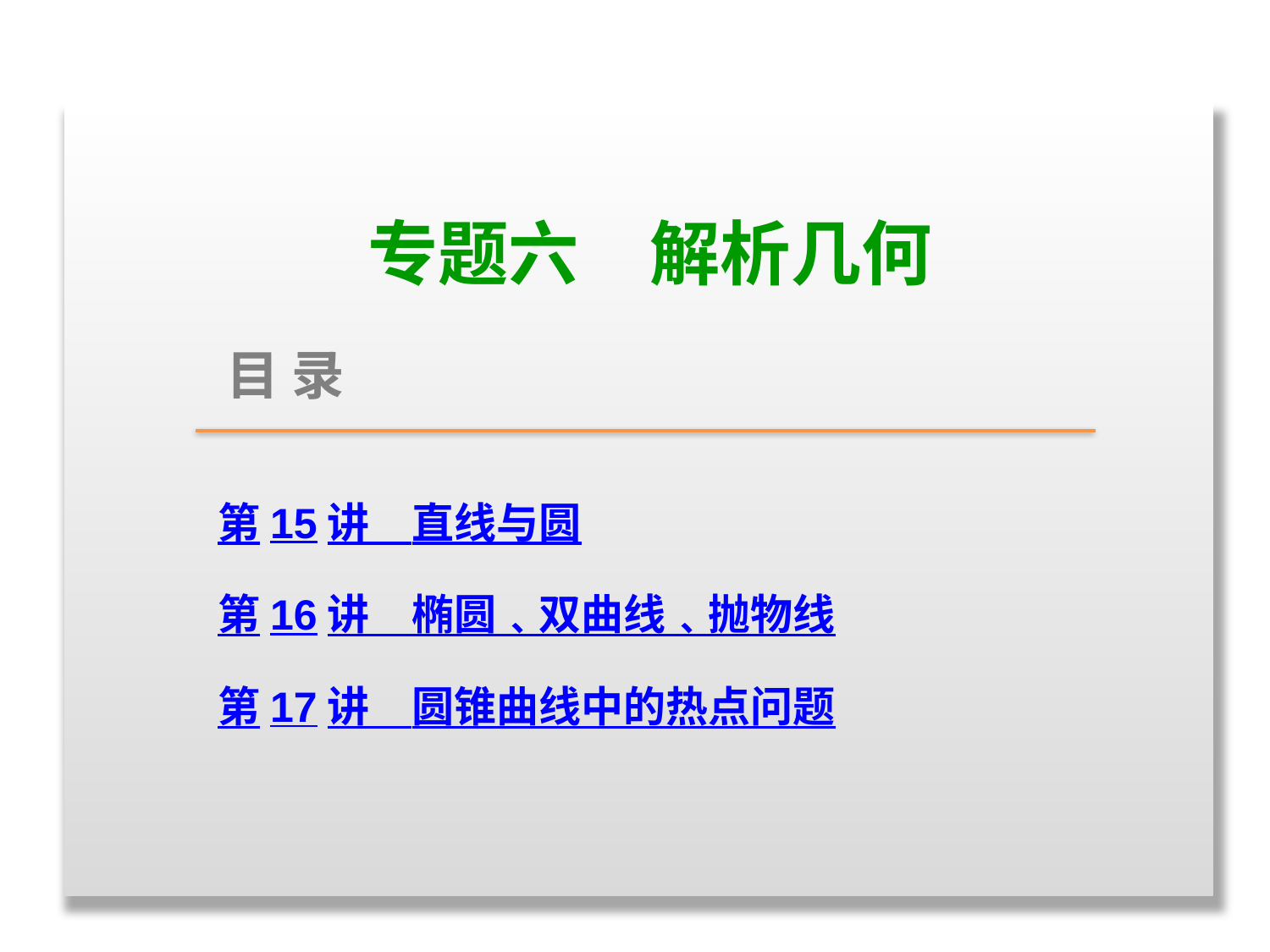

专题六　解析几何
目 录

第15讲　直线与圆
第16讲　椭圆﹑双曲线﹑抛物线
第17讲　圆锥曲线中的热点问题